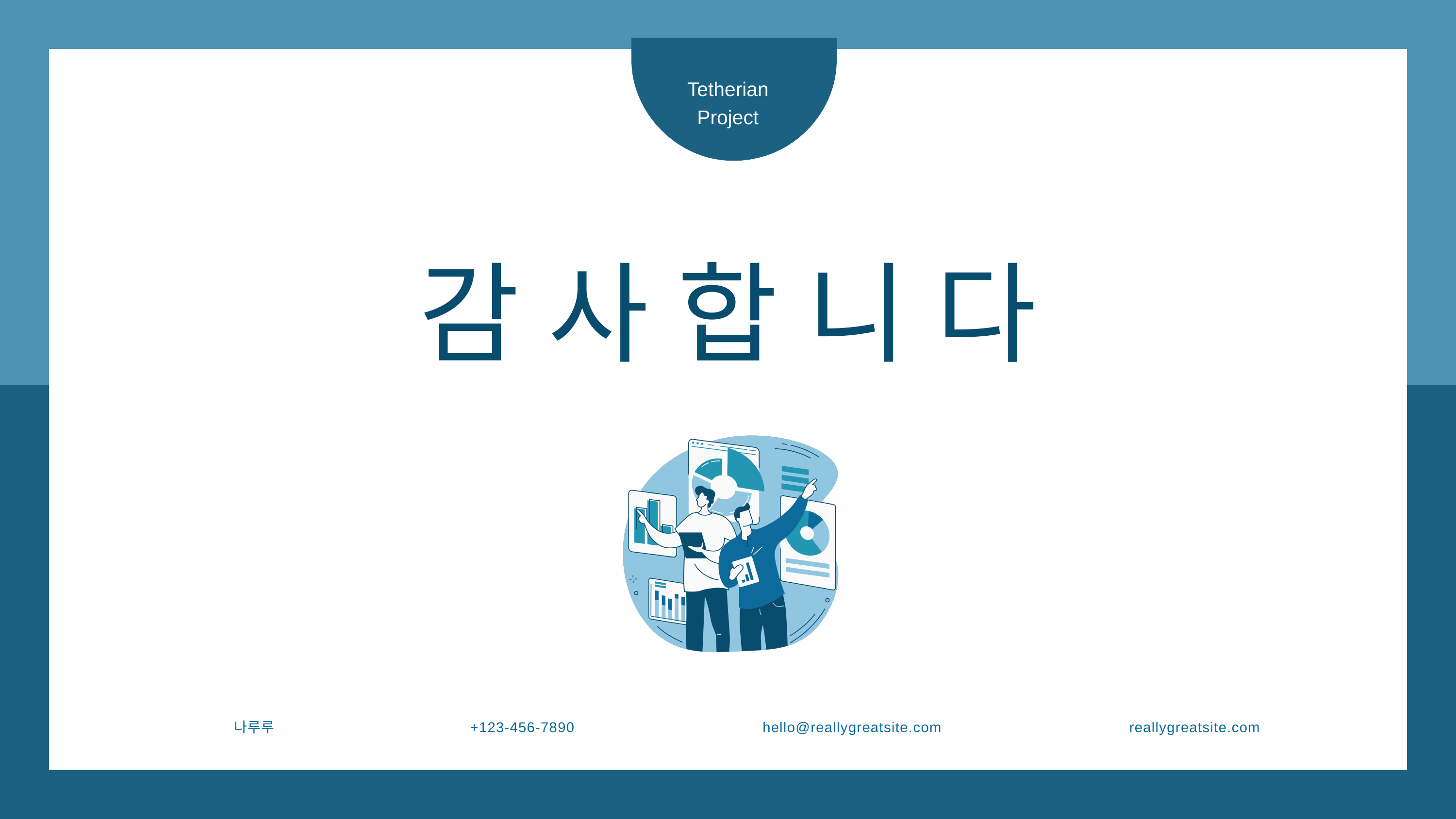

Tetherian
Project
감사합니다

나루루
+123-456-7890
hello@reallygreatsite.com
reallygreatsite.com